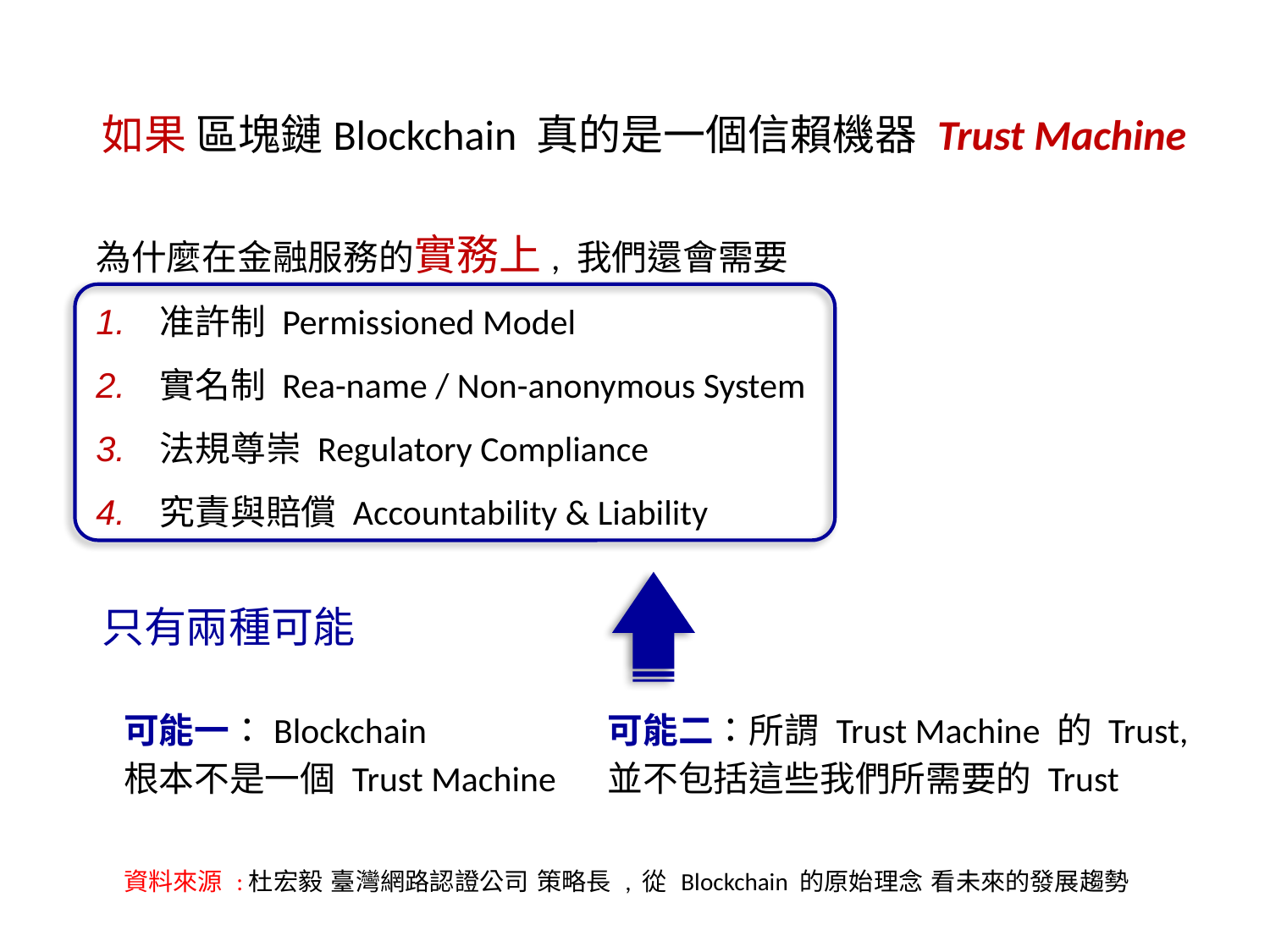

如果 區塊鏈Blockchain 真的是一個信賴機器 Trust Machine
為什麼在金融服務的實務上, 我們還會需要
 准許制 Permissioned Model
 實名制 Rea-name / Non-anonymous System
 法規尊崇 Regulatory Compliance
 究責與賠償 Accountability & Liability

只有兩種可能
可能一：Blockchain
根本不是一個 Trust Machine
可能二：所謂 Trust Machine 的 Trust,
並不包括這些我們所需要的 Trust
資料來源 :杜宏毅 臺灣網路認證公司 策略長 , 從 Blockchain 的原始理念 看未來的發展趨勢